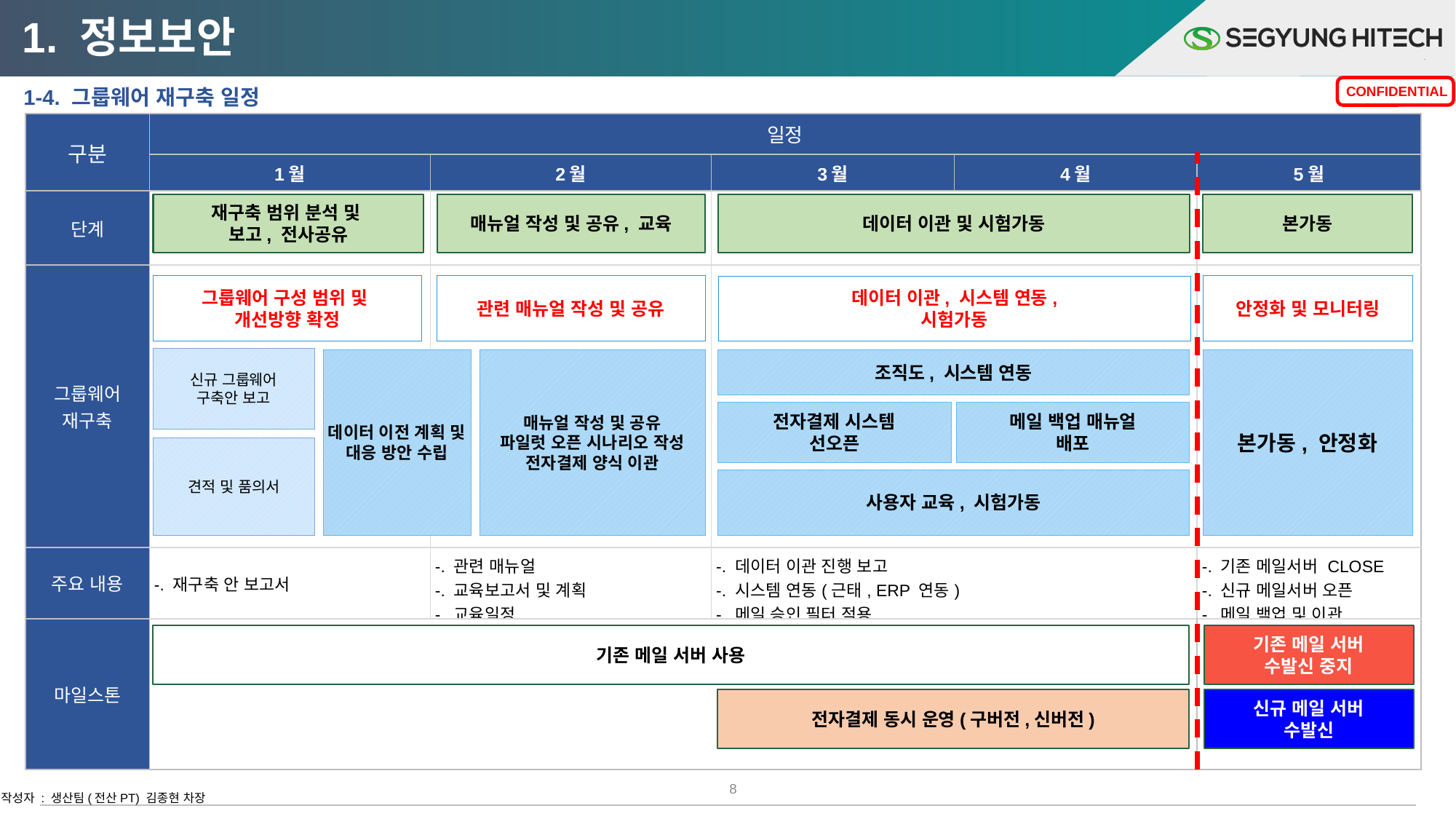

1. 정보보안
 1-4. 그룹웨어 재구축 일정
| 구분 | 일정 |  |  |  |  |
| --- | --- | --- | --- | --- | --- |
|  | 1월 | 2월 | 3월 | 4월 | 5월 |
| 단계 |  |  |  |  |  |
| 그룹웨어 재구축 |  |  |  |  |  |
| 주요 내용 | -. 재구축 안 보고서 | -. 관련 매뉴얼 -. 교육보고서 및 계획 -. 교육일정 | -. 데이터 이관 진행 보고 -. 시스템 연동(근태, ERP 연동) -. 메일 승인 필터 적용 |  | -. 기존 메일서버 CLOSE -. 신규 메일서버 오픈 -. 메일 백업 및 이관 |
| 마일스톤 |  |  |  |  |  |
재구축 범위 분석 및
보고, 전사공유
매뉴얼 작성 및 공유, 교육
데이터 이관 및 시험가동
본가동
그룹웨어 구성 범위 및
개선방향 확정
관련 매뉴얼 작성 및 공유
안정화 및 모니터링
데이터 이관, 시스템 연동,
시험가동
신규 그룹웨어
구축안 보고
데이터 이전 계획 및 대응 방안 수립
매뉴얼 작성 및 공유
파일럿 오픈 시나리오 작성
전자결제 양식 이관
조직도, 시스템 연동
본가동, 안정화
전자결제 시스템
선오픈
메일 백업 매뉴얼
배포
견적 및 품의서
사용자 교육, 시험가동
기존 메일 서버 사용
기존 메일 서버
수발신 중지
전자결제 동시 운영(구버전,신버전)
신규 메일 서버
수발신
8